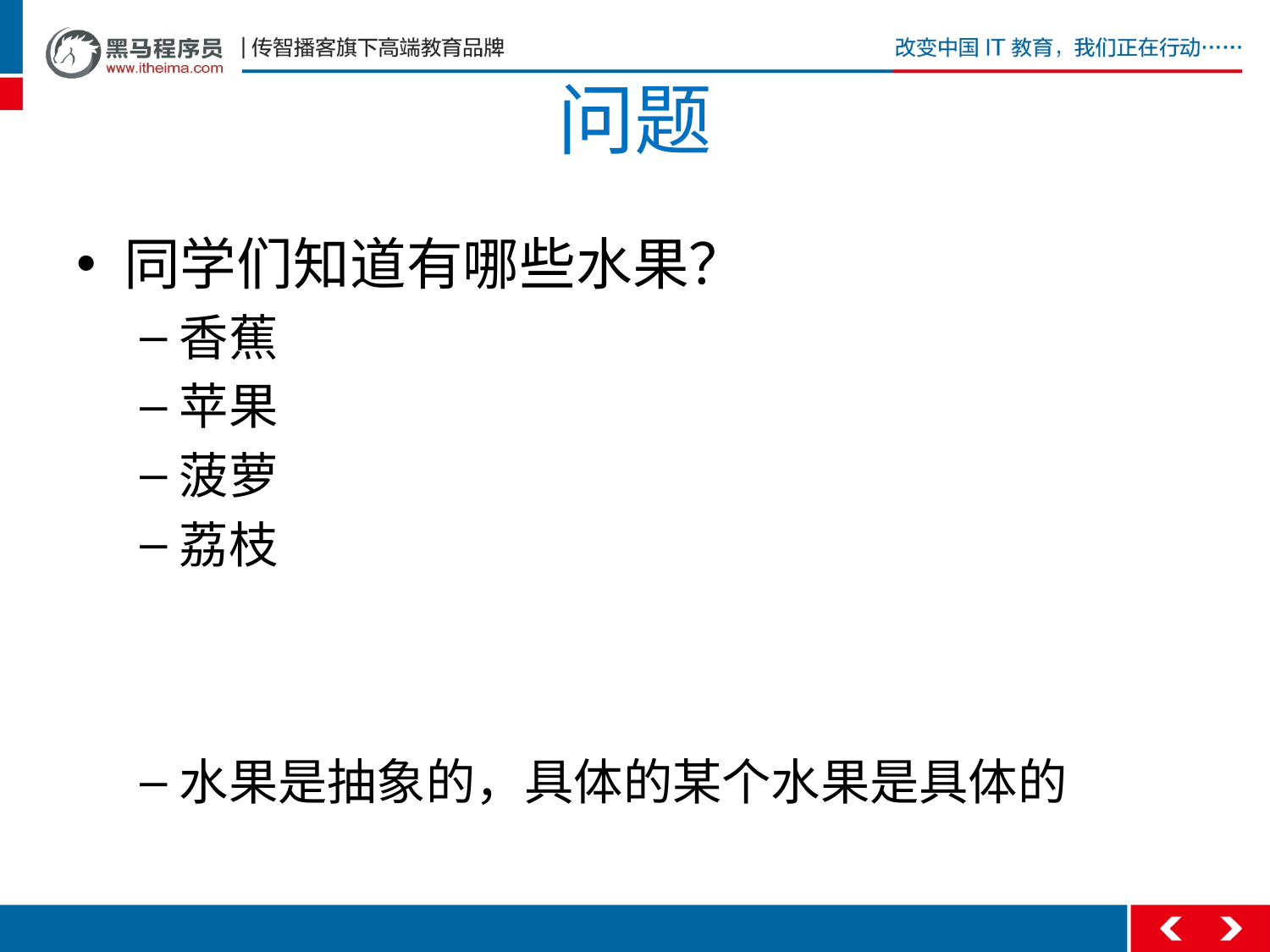

# 问题
同学们知道有哪些水果？
香蕉
苹果
菠萝
荔枝

水果是抽象的，具体的某个水果是具体的